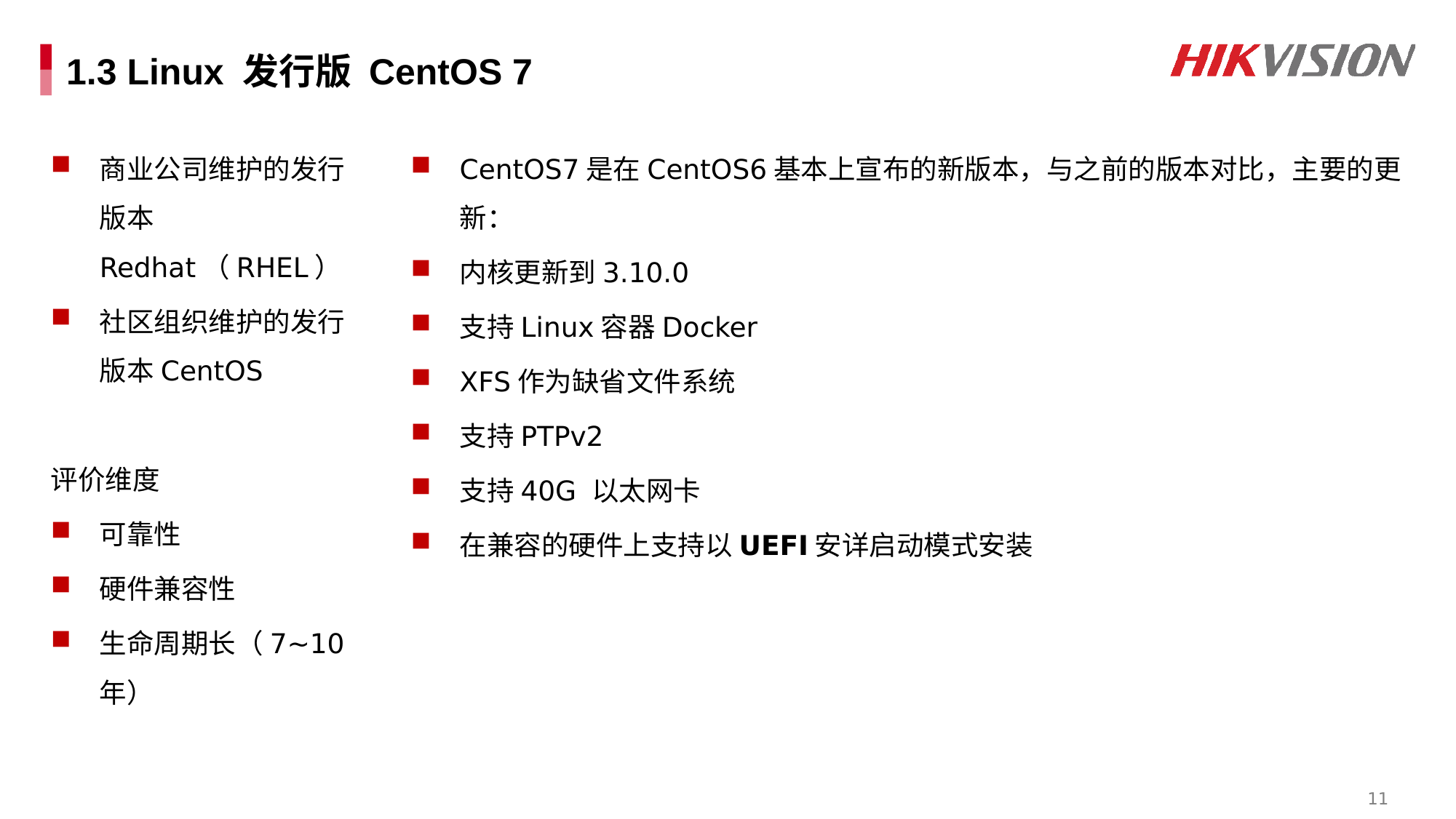

# 1.3 Linux 发行版 CentOS 7
商业公司维护的发行版本Redhat（RHEL）
社区组织维护的发行版本CentOS

评价维度
可靠性
硬件兼容性
生命周期长（7~10年）
CentOS7是在CentOS6基本上宣布的新版本，与之前的版本对比，主要的更新：
内核更新到3.10.0
支持Linux容器Docker
XFS作为缺省文件系统
支持PTPv2
支持40G 以太网卡
在兼容的硬件上支持以UEFI安详启动模式安装